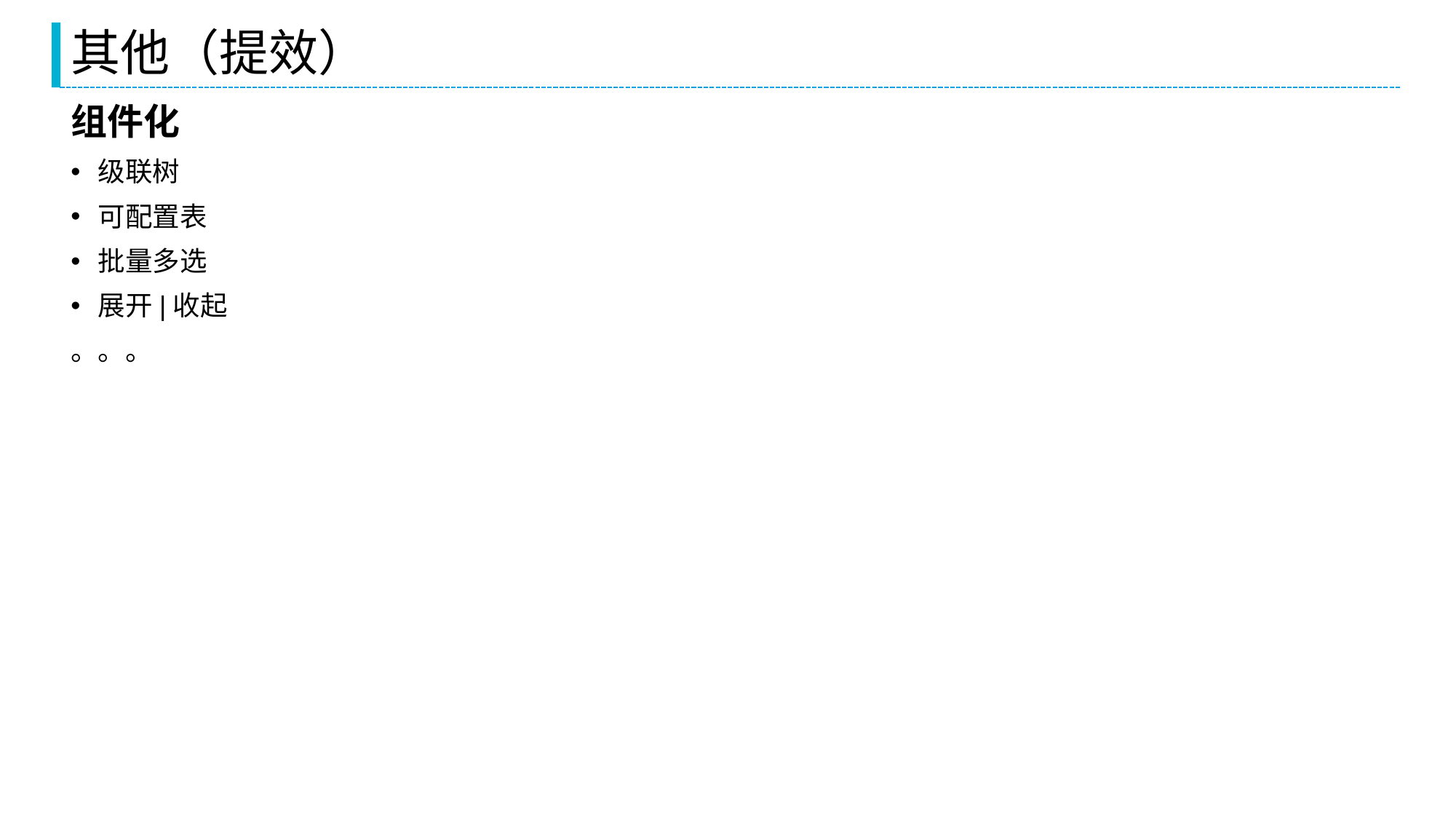

# 其他（提效）
组件化
级联树
可配置表
批量多选
展开|收起
。。。